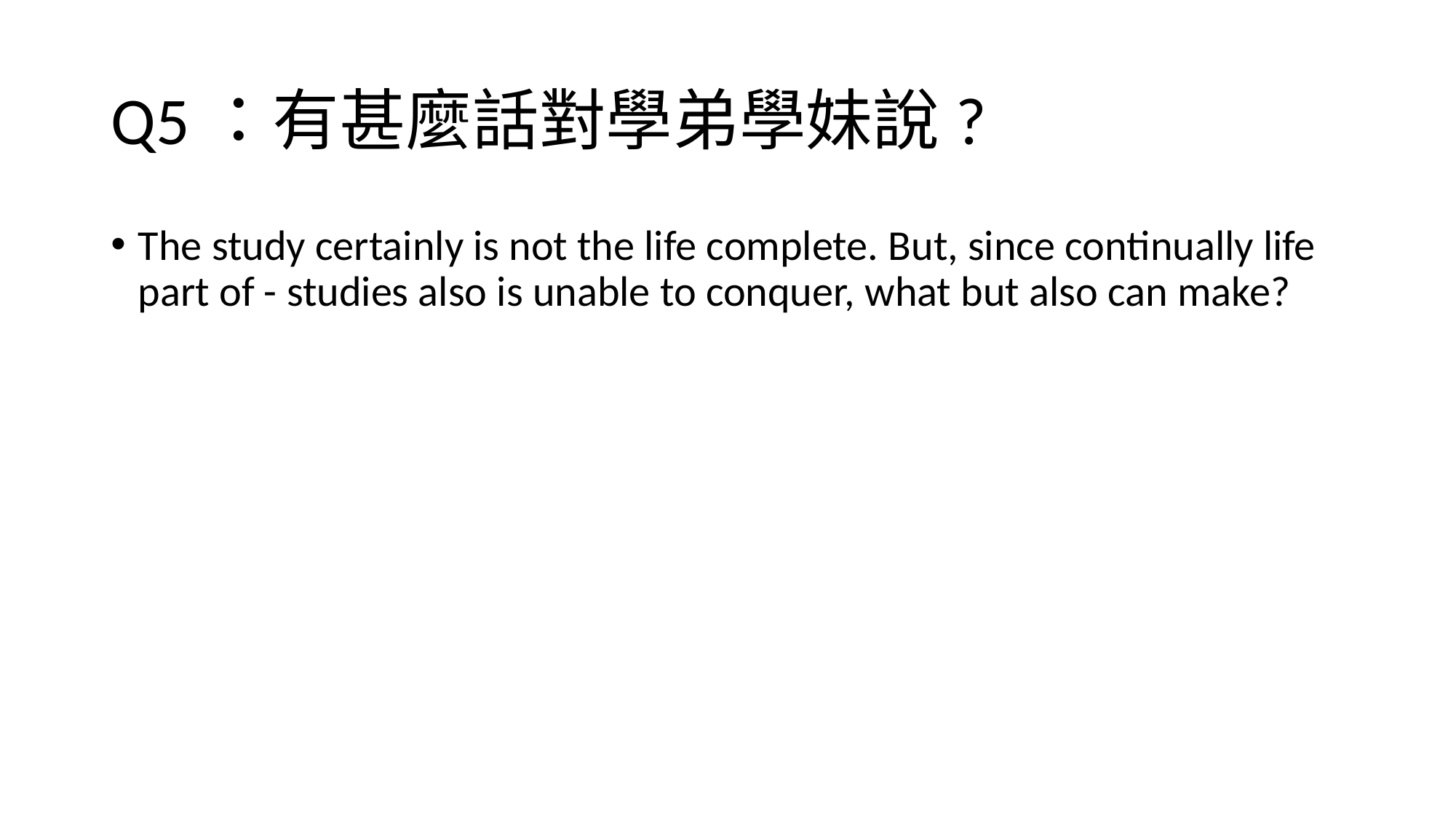

# Q5：有甚麼話對學弟學妹說?
The study certainly is not the life complete. But, since continually life part of - studies also is unable to conquer, what but also can make?